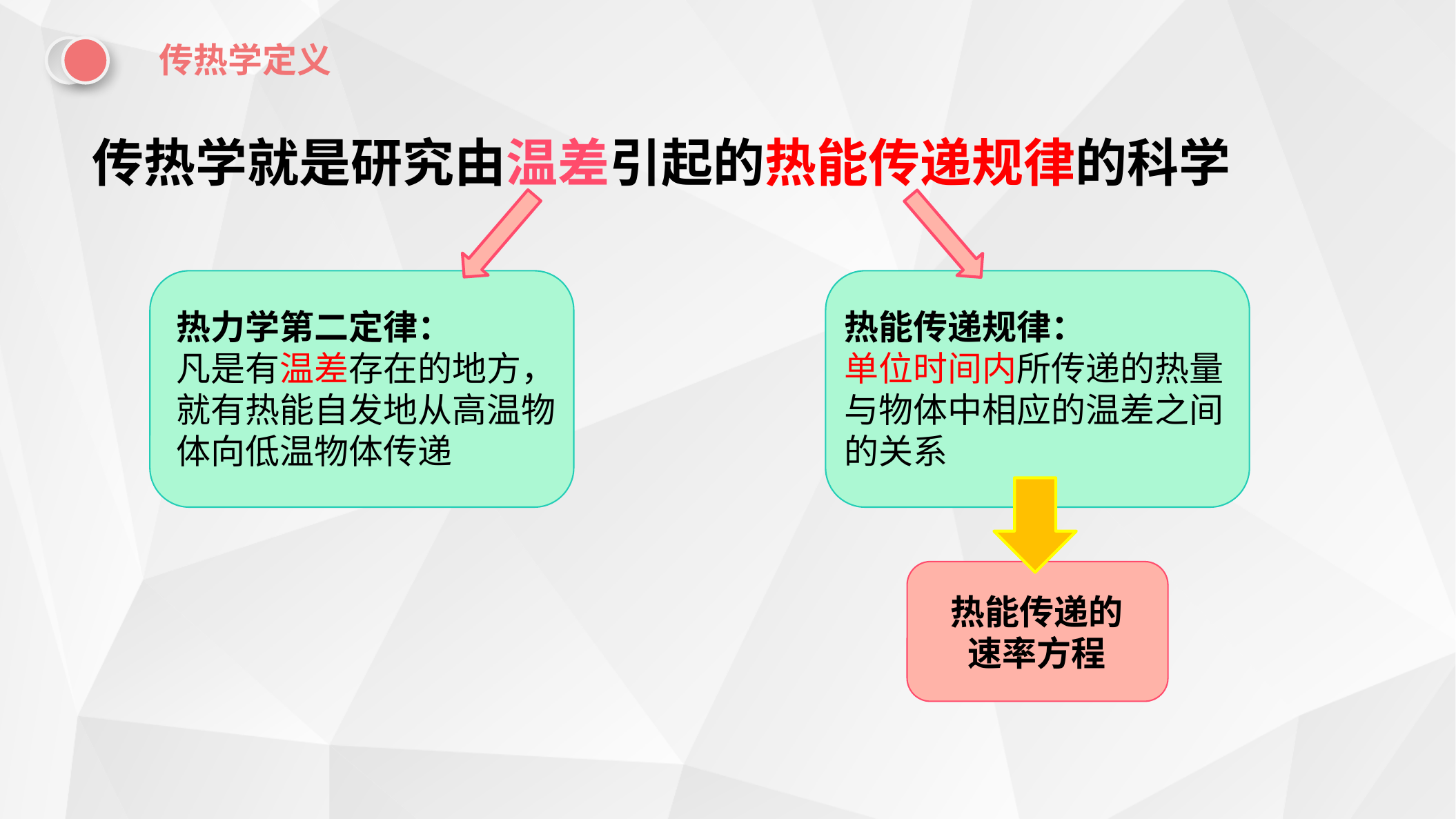

传热学定义
传热学就是研究由温差引起的热能传递规律的科学

热力学第二定律：
凡是有温差存在的地方，就有热能自发地从高温物体向低温物体传递

热能传递规律：
单位时间内所传递的热量与物体中相应的温差之间的关系

热能传递的速率方程